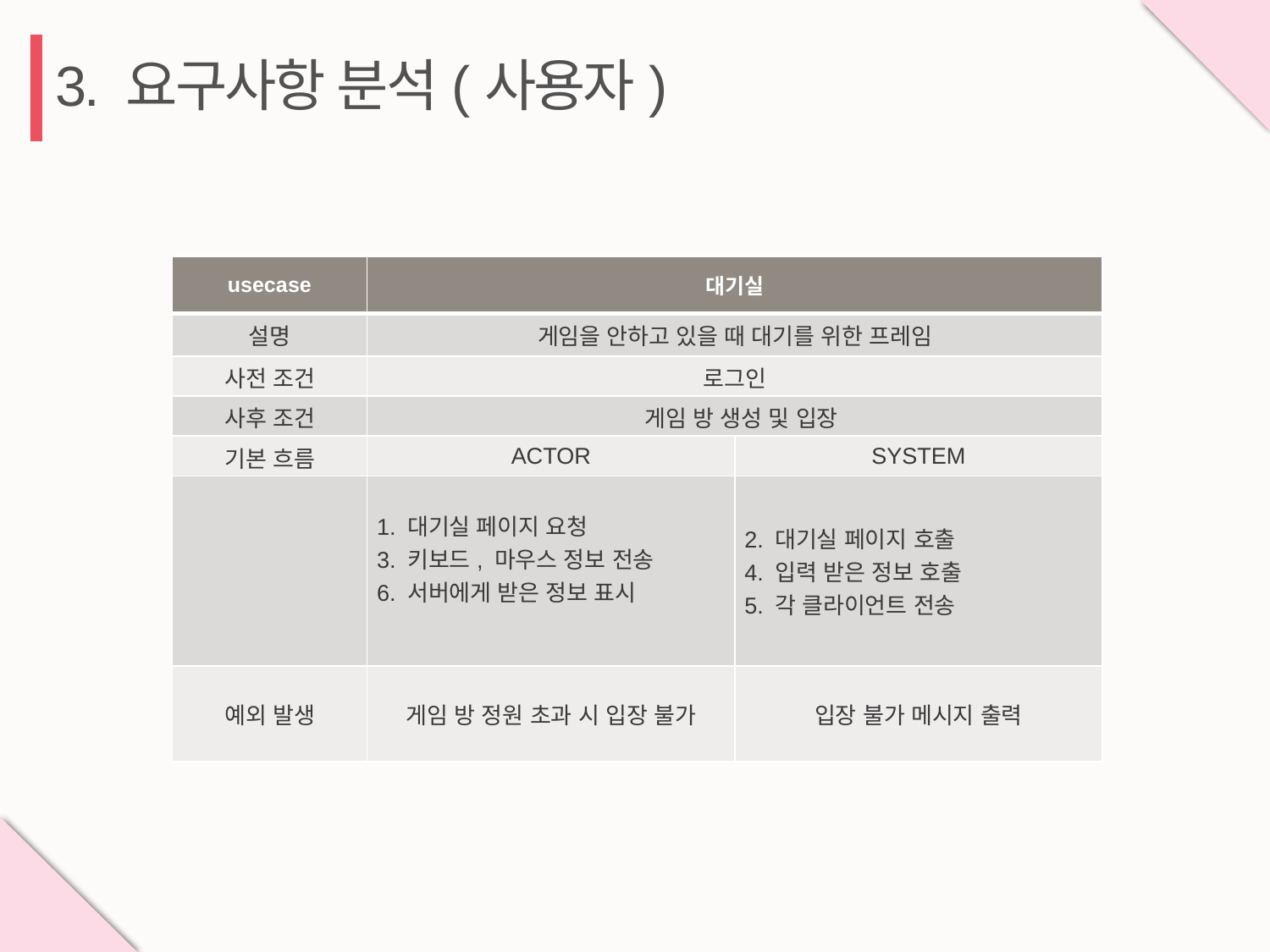

3. 요구사항 분석(사용자)
| usecase | 대기실 |  |
| --- | --- | --- |
| 설명 | 게임을 안하고 있을 때 대기를 위한 프레임 |  |
| 사전 조건 | 로그인 |  |
| 사후 조건 | 게임 방 생성 및 입장 |  |
| 기본 흐름 | ACTOR | SYSTEM |
|  | 1. 대기실 페이지 요청 3. 키보드, 마우스 정보 전송 6. 서버에게 받은 정보 표시 | 2. 대기실 페이지 호출 4. 입력 받은 정보 호출 5. 각 클라이언트 전송 |
| 예외 발생 | 게임 방 정원 초과 시 입장 불가 | 입장 불가 메시지 출력 |